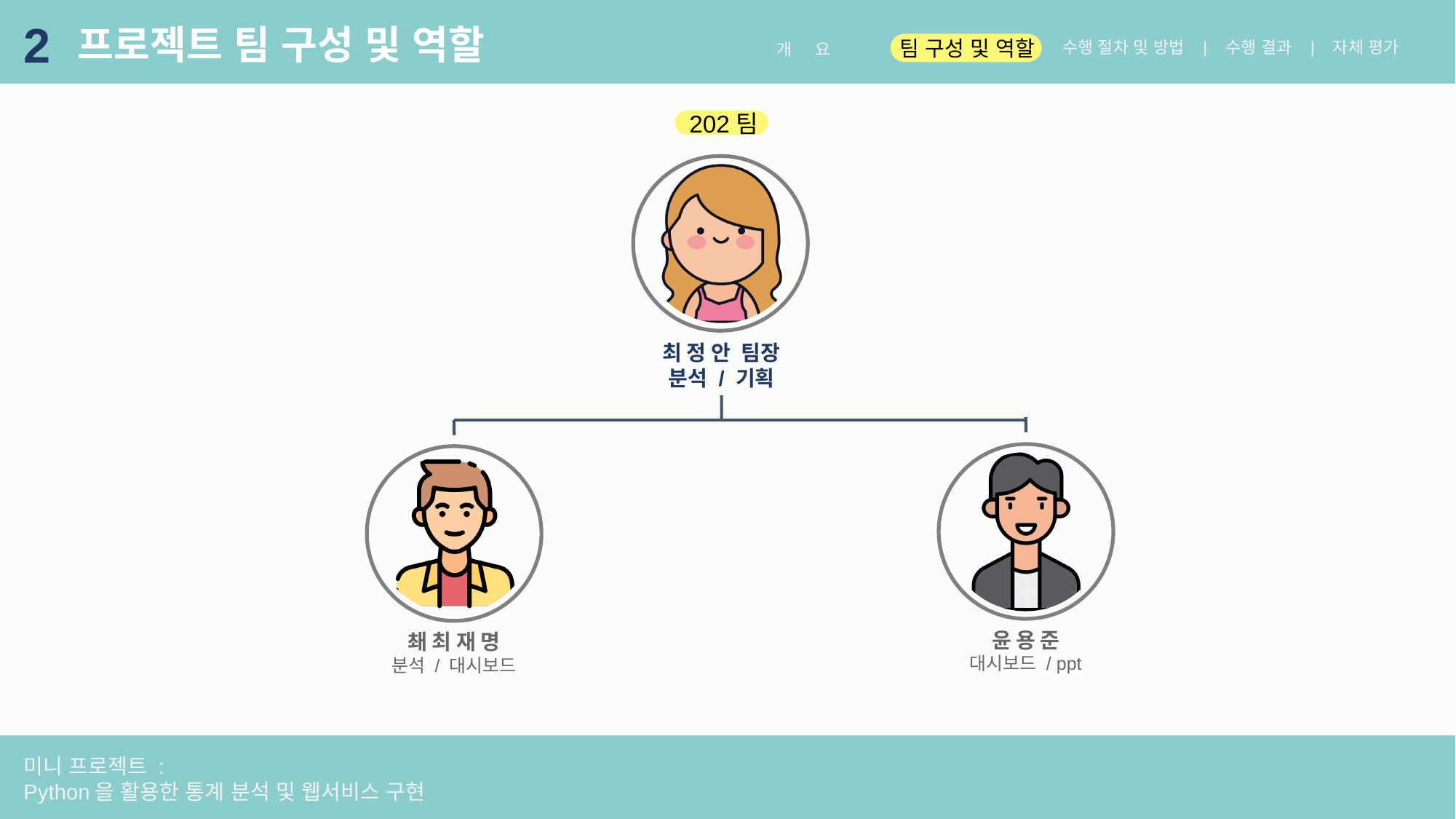

2
프로젝트 팀 구성 및 역할
팀 구성 및 역할
수행 절차 및 방법   |   수행 결과   |   자체 평가

개 요
202팀

최정안 팀장
분석 / 기획

윤용준
대시보드 / ppt
쵀최재명
분석 / 대시보드
미니 프로젝트 :
Python을 활용한 통계 분석 및 웹서비스 구현